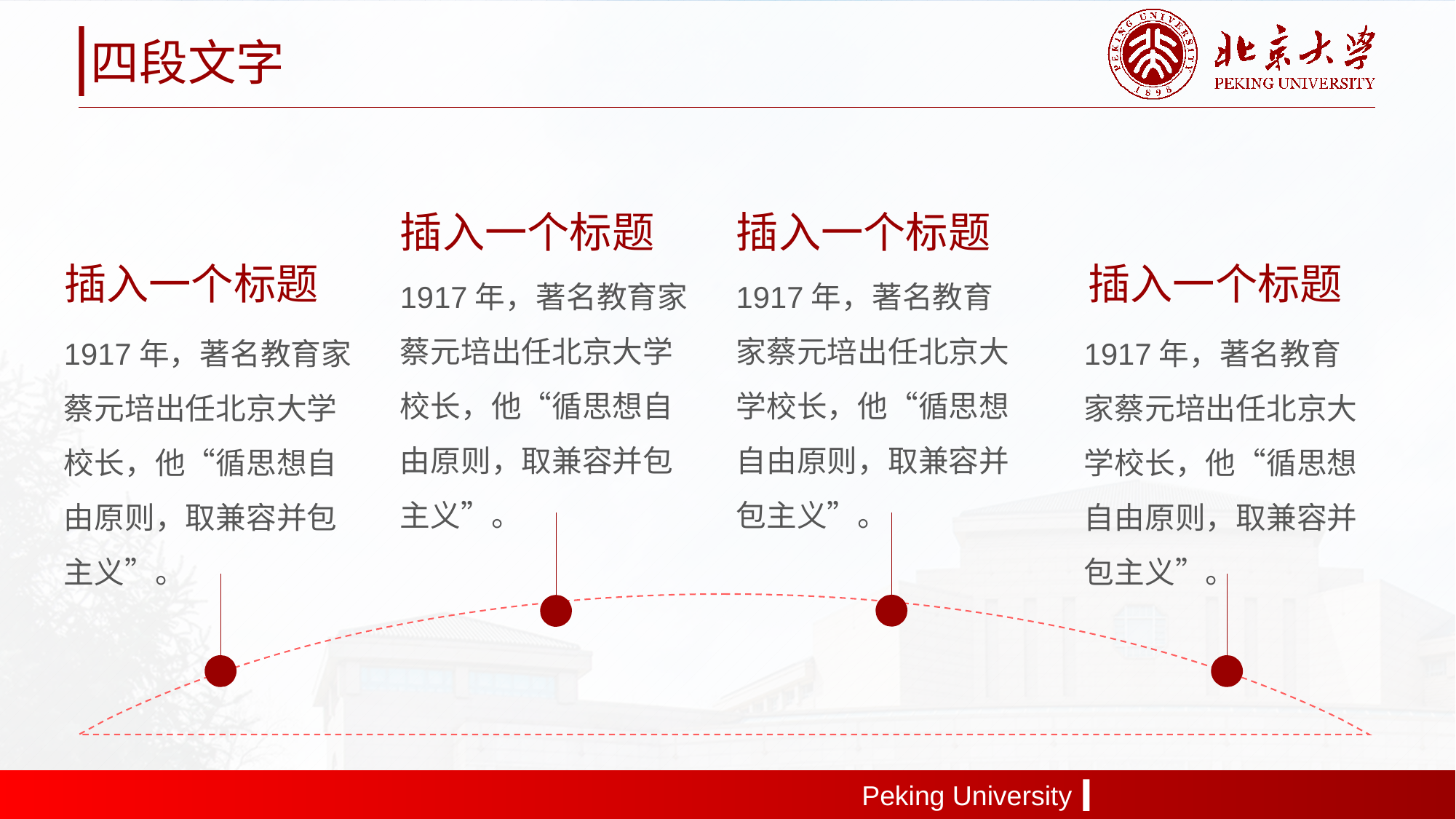

四段文字

插入一个标题
插入一个标题
插入一个标题
插入一个标题
1917年，著名教育家蔡元培出任北京大学校长，他“循思想自由原则，取兼容并包主义”。
1917年，著名教育家蔡元培出任北京大学校长，他“循思想自由原则，取兼容并包主义”。
1917年，著名教育家蔡元培出任北京大学校长，他“循思想自由原则，取兼容并包主义”。
1917年，著名教育家蔡元培出任北京大学校长，他“循思想自由原则，取兼容并包主义”。